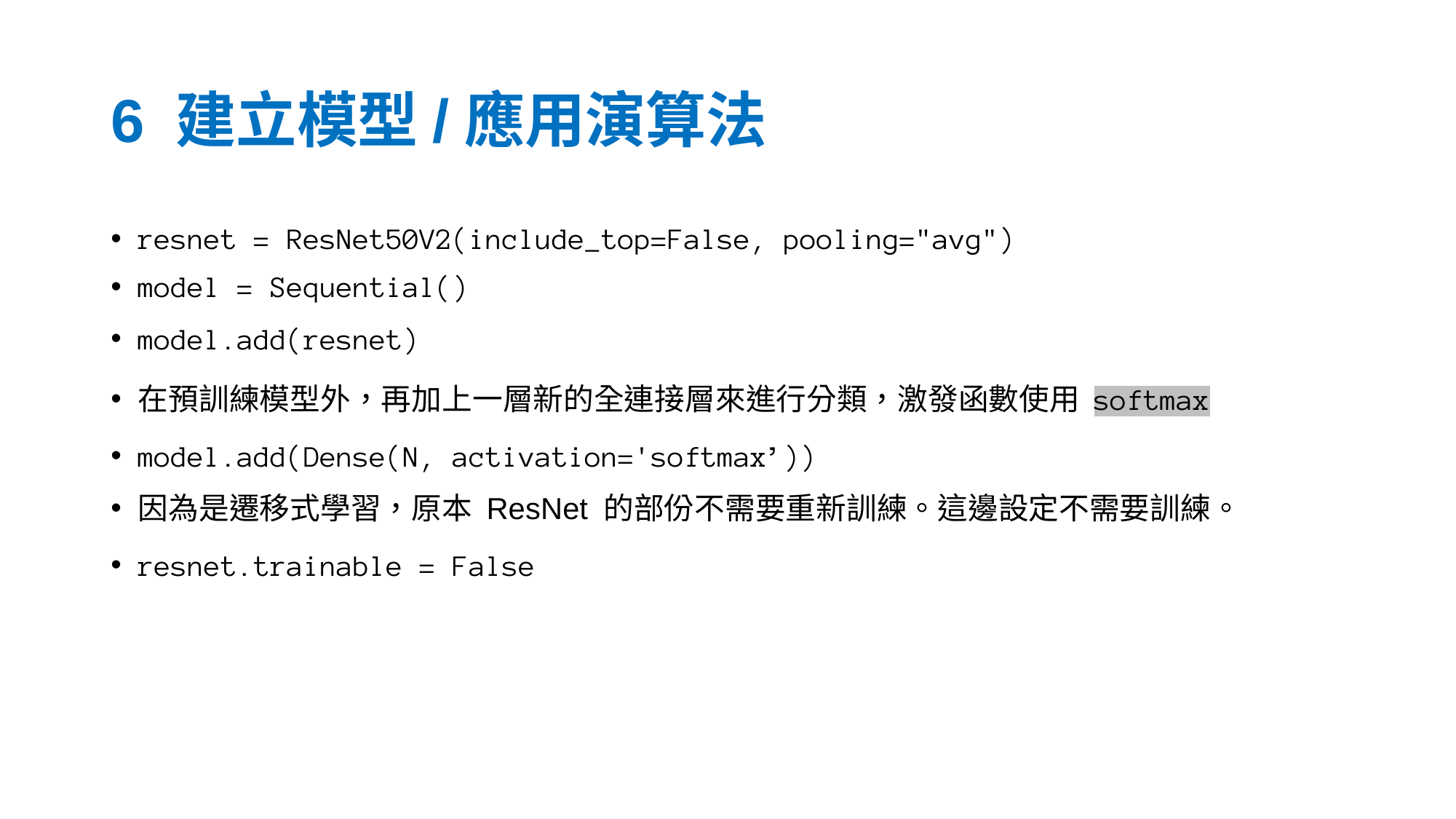

# 6 建立模型/應用演算法
resnet = ResNet50V2(include_top=False, pooling="avg")
model = Sequential()
model.add(resnet)
在預訓練模型外，再加上一層新的全連接層來進行分類，激發函數使用 softmax
model.add(Dense(N, activation='softmax’))
因為是遷移式學習，原本 ResNet 的部份不需要重新訓練。這邊設定不需要訓練。
resnet.trainable = False